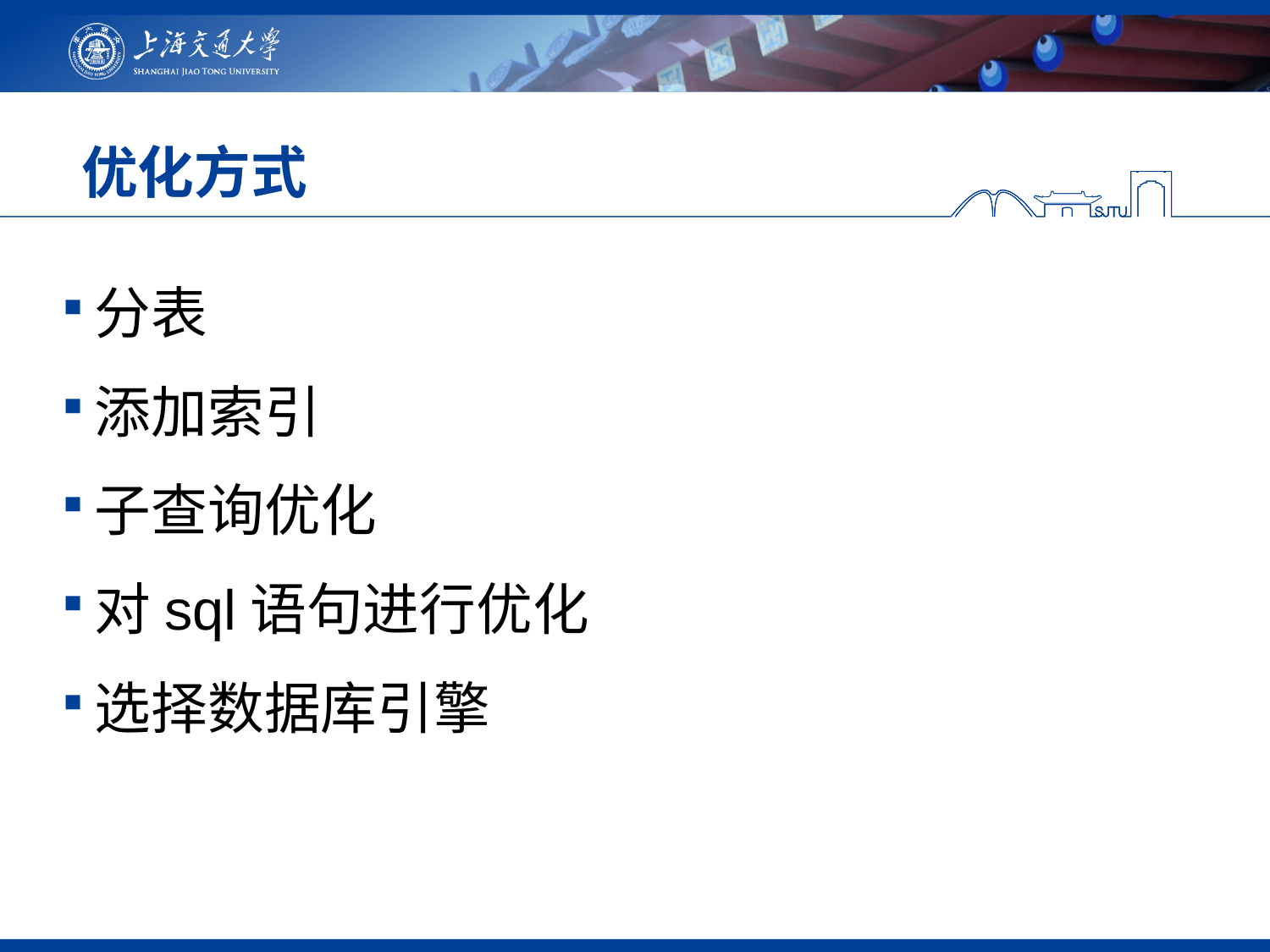

# 优化方式
分表
添加索引
子查询优化
对sql语句进行优化
选择数据库引擎